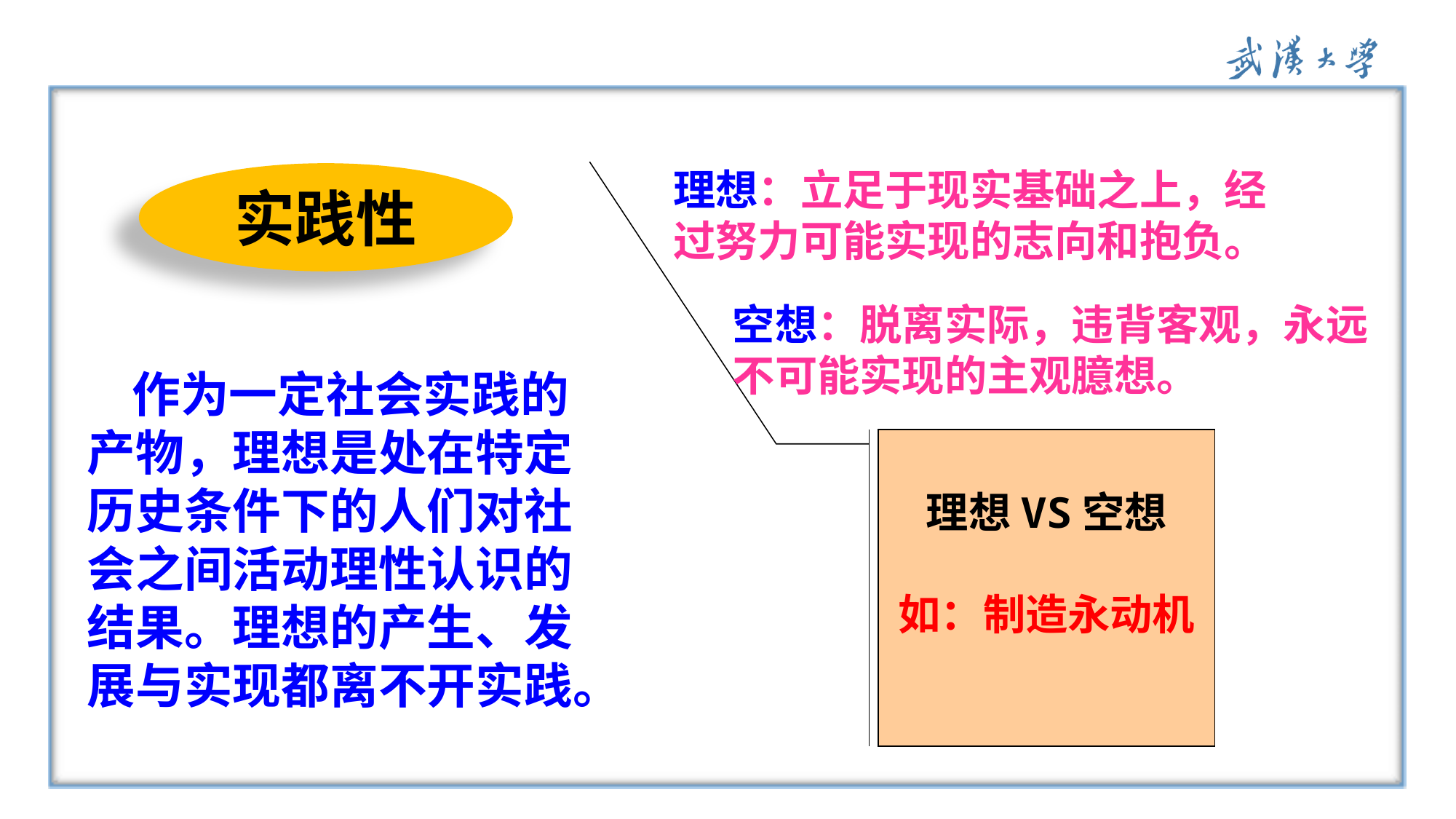

理想：立足于现实基础之上，经过努力可能实现的志向和抱负。
实践性
空想：脱离实际，违背客观，永远不可能实现的主观臆想。
   作为一定社会实践的产物，理想是处在特定历史条件下的人们对社会之间活动理性认识的结果。理想的产生、发展与实现都离不开实践。

理想VS空想

如：制造永动机